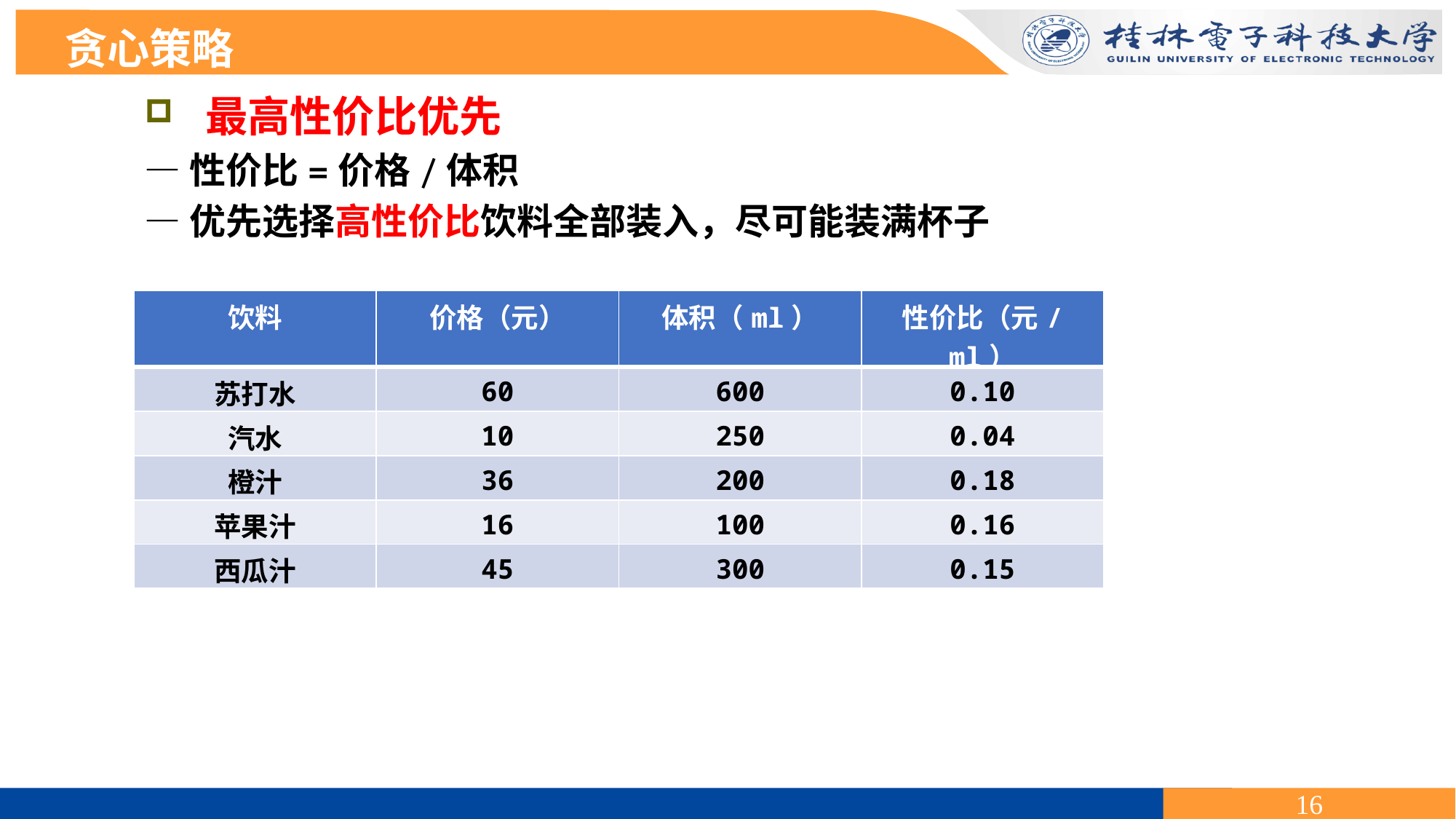

贪心策略
 最高性价比优先
—性价比=价格/体积
—优先选择高性价比饮料全部装入，尽可能装满杯子
| 饮料 | 价格（元） | 体积（ml） | 性价比（元/ml） |
| --- | --- | --- | --- |
| 苏打水 | 60 | 600 | 0.10 |
| 汽水 | 10 | 250 | 0.04 |
| 橙汁 | 36 | 200 | 0.18 |
| 苹果汁 | 16 | 100 | 0.16 |
| 西瓜汁 | 45 | 300 | 0.15 |